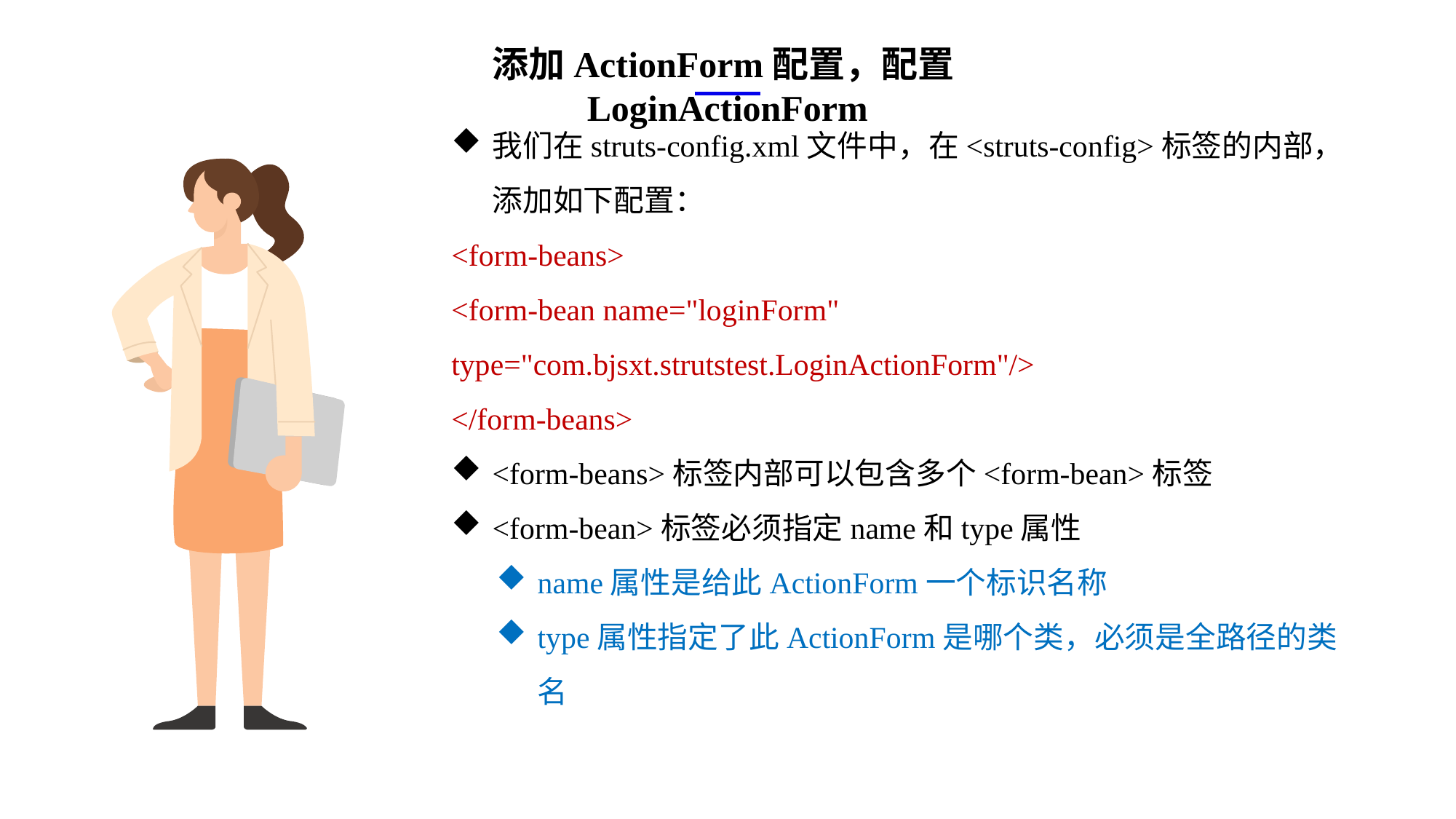

添加ActionForm配置，配置LoginActionForm
我们在struts-config.xml文件中，在<struts-config>标签的内部，添加如下配置：
<form-beans>
<form-bean name="loginForm" type="com.bjsxt.strutstest.LoginActionForm"/>
</form-beans>
<form-beans>标签内部可以包含多个<form-bean>标签
<form-bean>标签必须指定name和type属性
name属性是给此ActionForm一个标识名称
type属性指定了此ActionForm是哪个类，必须是全路径的类名

e7d195523061f1c0ae0eb3eed39d2bcef4622b2499a05fe6567B54A876BEB457BD1EB8EBE9915191D1FA2E860D28D251AB291D9CBBDD28D4BD16020FD75D8281481517FC21E86E4C931520AFA1087E92E357E3DB373CA326F6F926B1A67F681E99E875FFD293B2C32B3919AE4D43F9436862A7DD54F9346DF3662D8AB7319030EF75D53FF682DE13